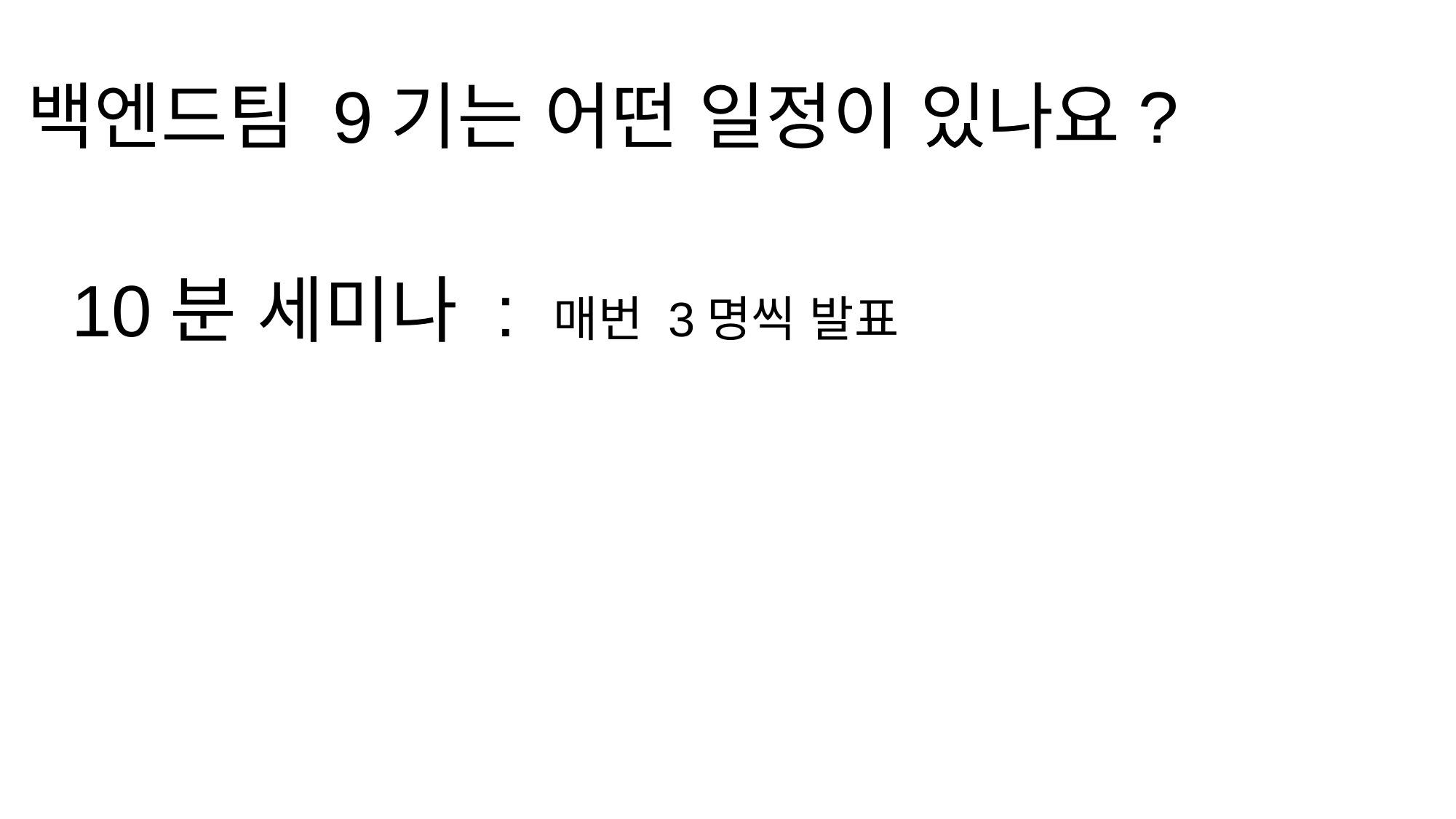

백엔드팀 9기는 어떤 일정이 있나요?
10분 세미나 : 매번 3명씩 발표